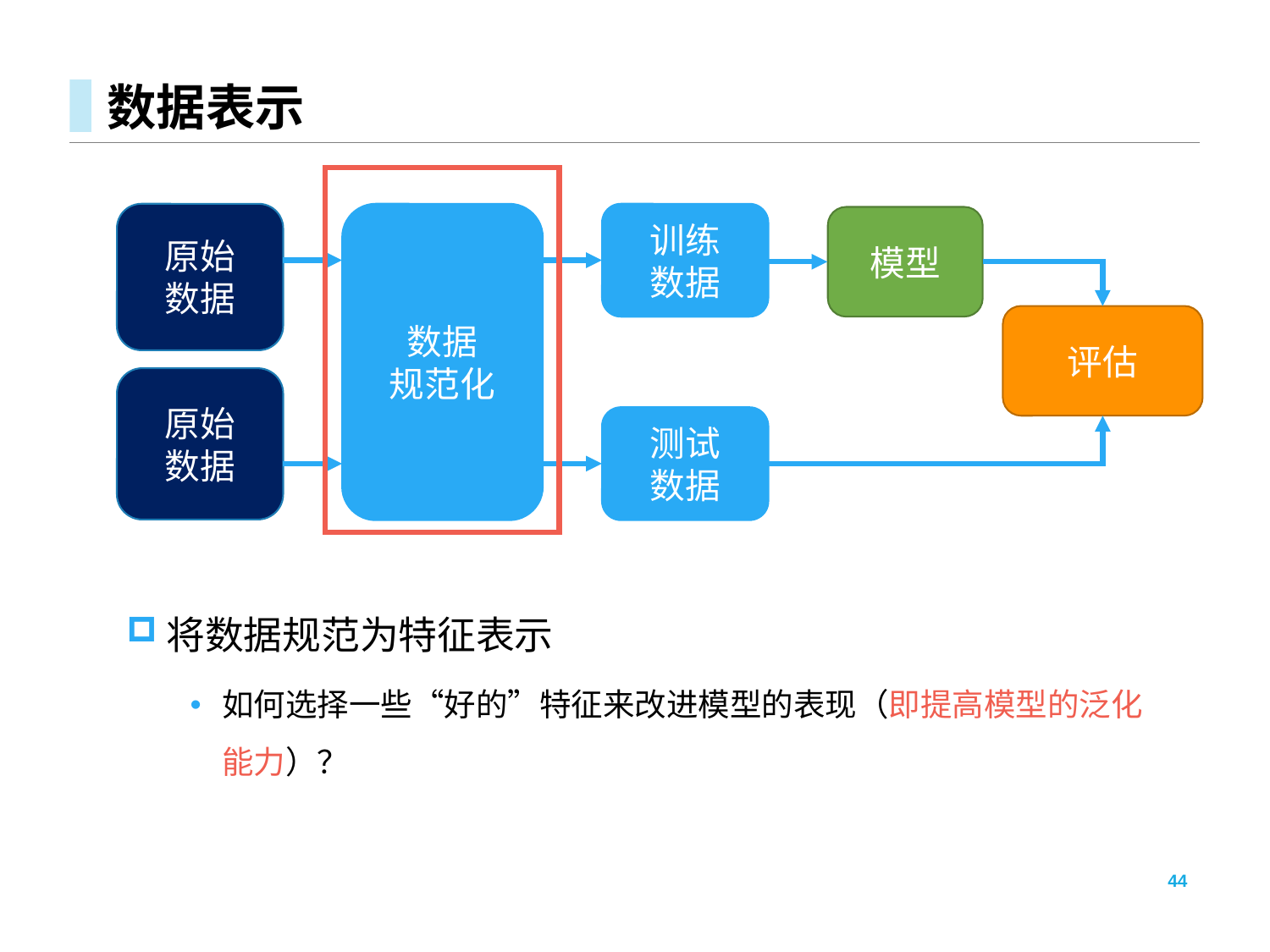

# 数据表示

数据
规范化
原始
数据
训练
数据
模型
评估
原始
数据
测试
数据
将数据规范为特征表示
如何选择一些“好的”特征来改进模型的表现（即提高模型的泛化能力）？
44